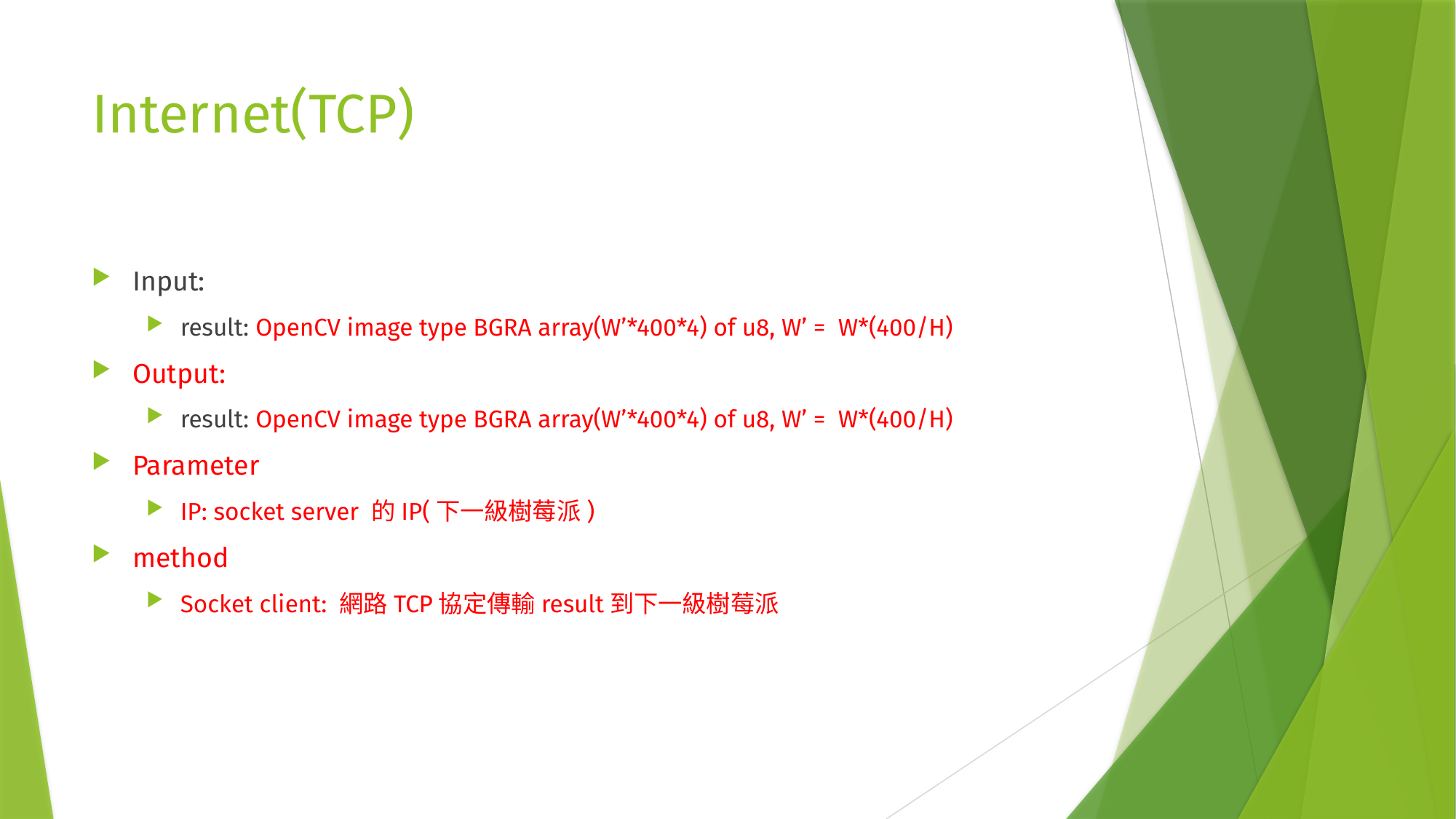

# Internet(TCP)
Input:
result: OpenCV image type BGRA array(W’*400*4) of u8, W’ =  W*(400/H)
Output:
result: OpenCV image type BGRA array(W’*400*4) of u8, W’ =  W*(400/H)
Parameter
IP: socket server 的IP(下一級樹莓派)
method
Socket client: 網路TCP協定傳輸result到下一級樹莓派